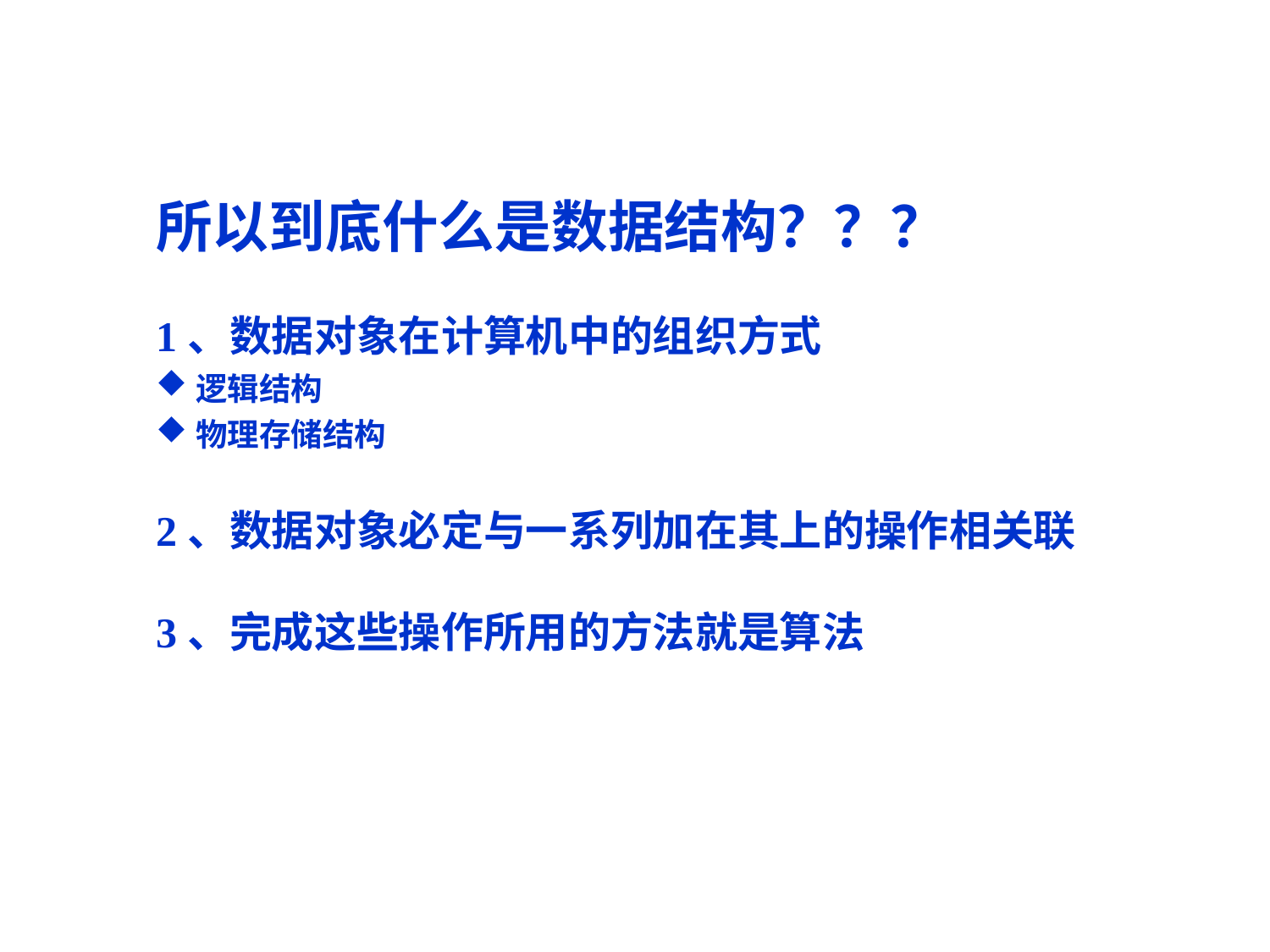

所以到底什么是数据结构？？？
1、数据对象在计算机中的组织方式
逻辑结构
物理存储结构
2、数据对象必定与一系列加在其上的操作相关联
3、完成这些操作所用的方法就是算法